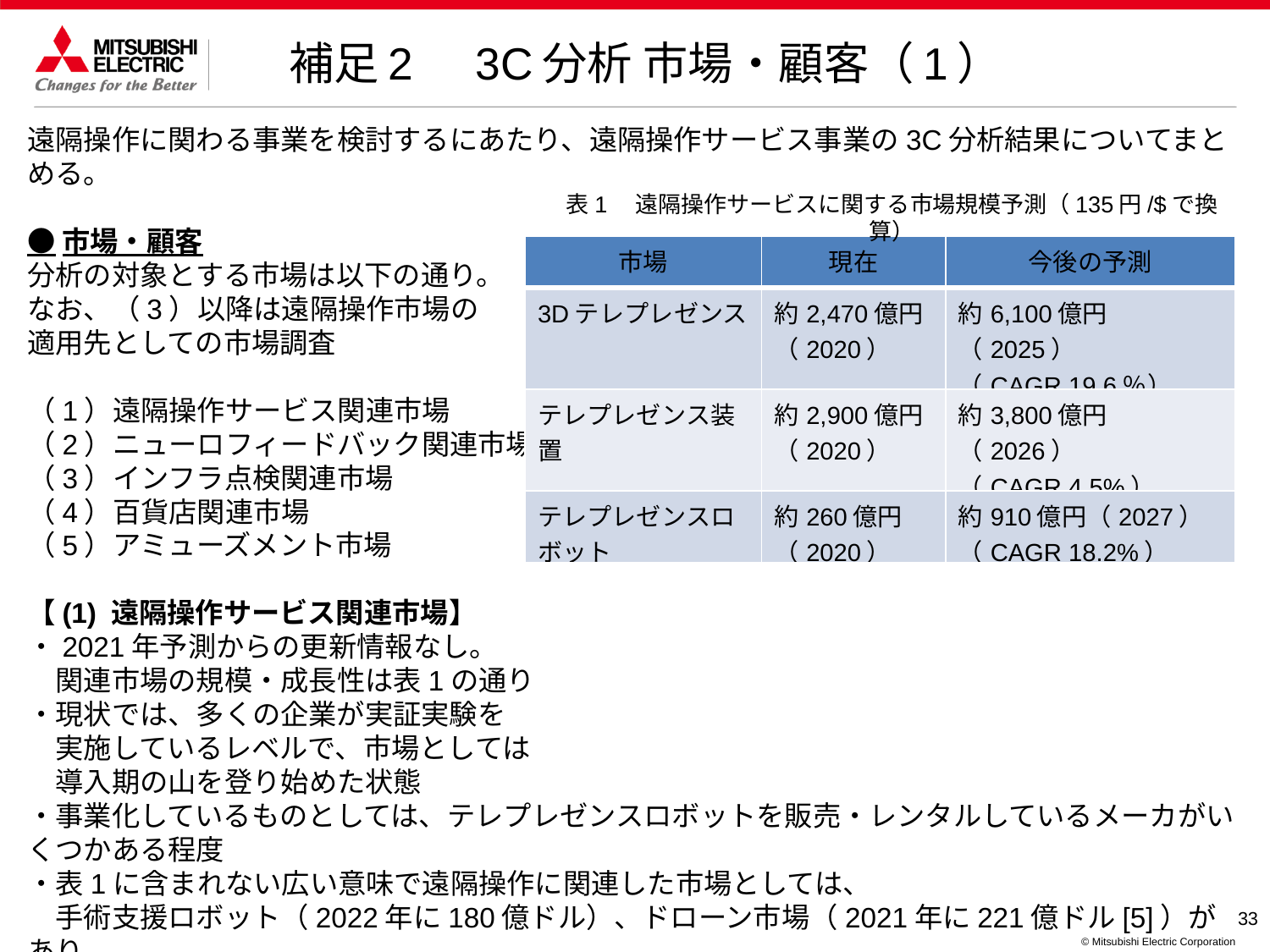

補足2　3C分析 市場・顧客（1）
遠隔操作に関わる事業を検討するにあたり、遠隔操作サービス事業の3C分析結果についてまとめる。

●市場・顧客
分析の対象とする市場は以下の通り。
なお、（3）以降は遠隔操作市場の
適用先としての市場調査

（1）遠隔操作サービス関連市場
（2）ニューロフィードバック関連市場
（3）インフラ点検関連市場
（4）百貨店関連市場
（5）アミューズメント市場

【(1) 遠隔操作サービス関連市場】
・2021年予測からの更新情報なし。
　関連市場の規模・成長性は表1の通り
・現状では、多くの企業が実証実験を
　実施しているレベルで、市場としては
　導入期の山を登り始めた状態
・事業化しているものとしては、テレプレゼンスロボットを販売・レンタルしているメーカがいくつかある程度
・表1に含まれない広い意味で遠隔操作に関連した市場としては、
　手術支援ロボット（2022年に180億ドル）、ドローン市場（2021年に221億ドル[5]）があり、
　いずれも規模・成長性が高い市場としてある
・メタバース市場は2030年には1兆ドル～10兆ドルに達する見込み [9]
表1　遠隔操作サービスに関する市場規模予測（135円/$で換算）
| 市場 | 現在 | 今後の予測 |
| --- | --- | --- |
| 3Dテレプレゼンス | 約2,470億円 （2020） | 約6,100億円（2025） （CAGR 19.6％） |
| テレプレゼンス装置 | 約2,900億円 （2020） | 約3,800億円（2026） （CAGR 4.5%） |
| テレプレゼンスロボット | 約260億円 （2020） | 約910億円（2027） （CAGR 18.2%） |